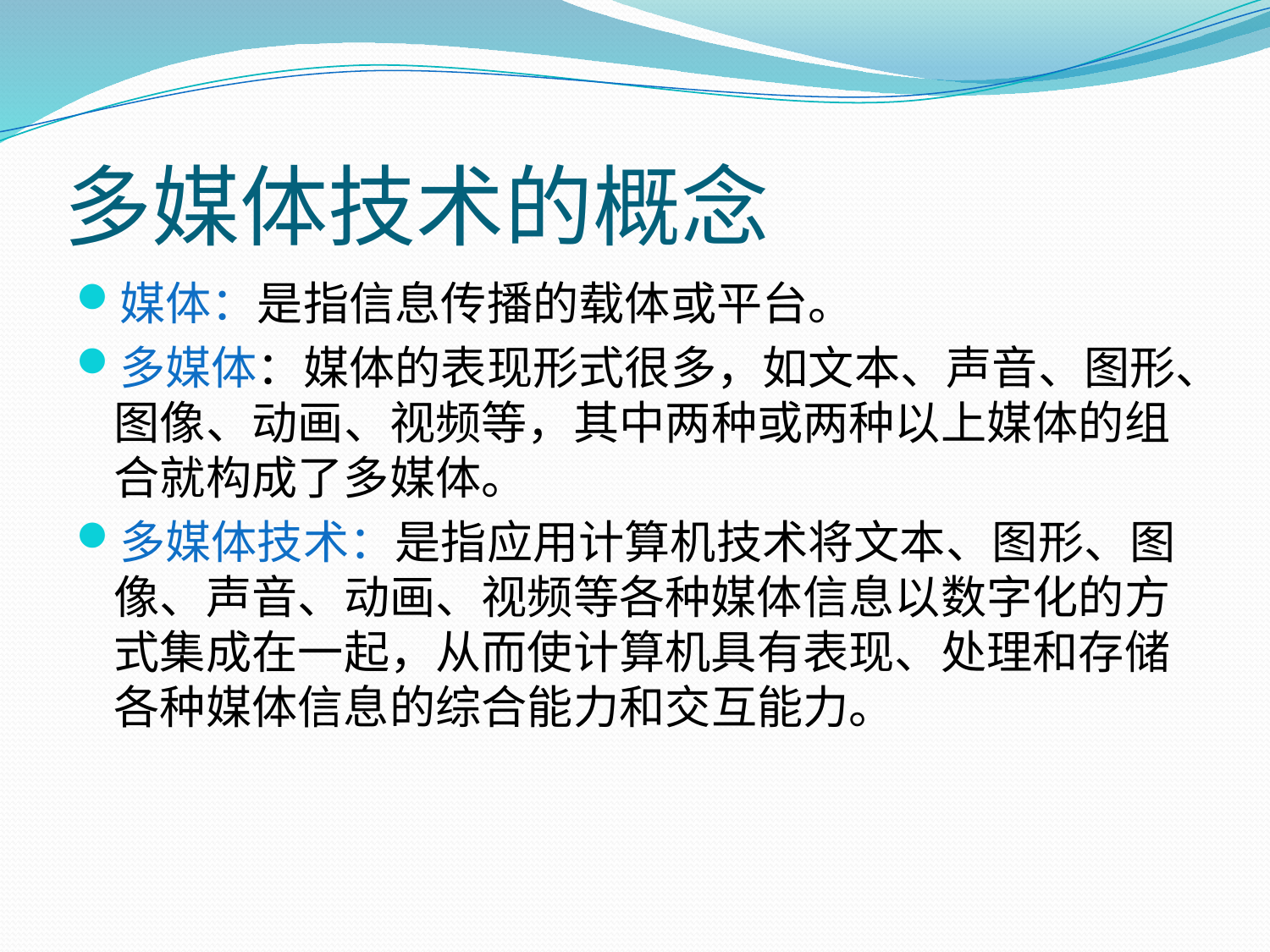

# 多媒体技术的概念
媒体：是指信息传播的载体或平台。
多媒体：媒体的表现形式很多，如文本、声音、图形、图像、动画、视频等，其中两种或两种以上媒体的组合就构成了多媒体。
多媒体技术：是指应用计算机技术将文本、图形、图像、声音、动画、视频等各种媒体信息以数字化的方式集成在一起，从而使计算机具有表现、处理和存储各种媒体信息的综合能力和交互能力。